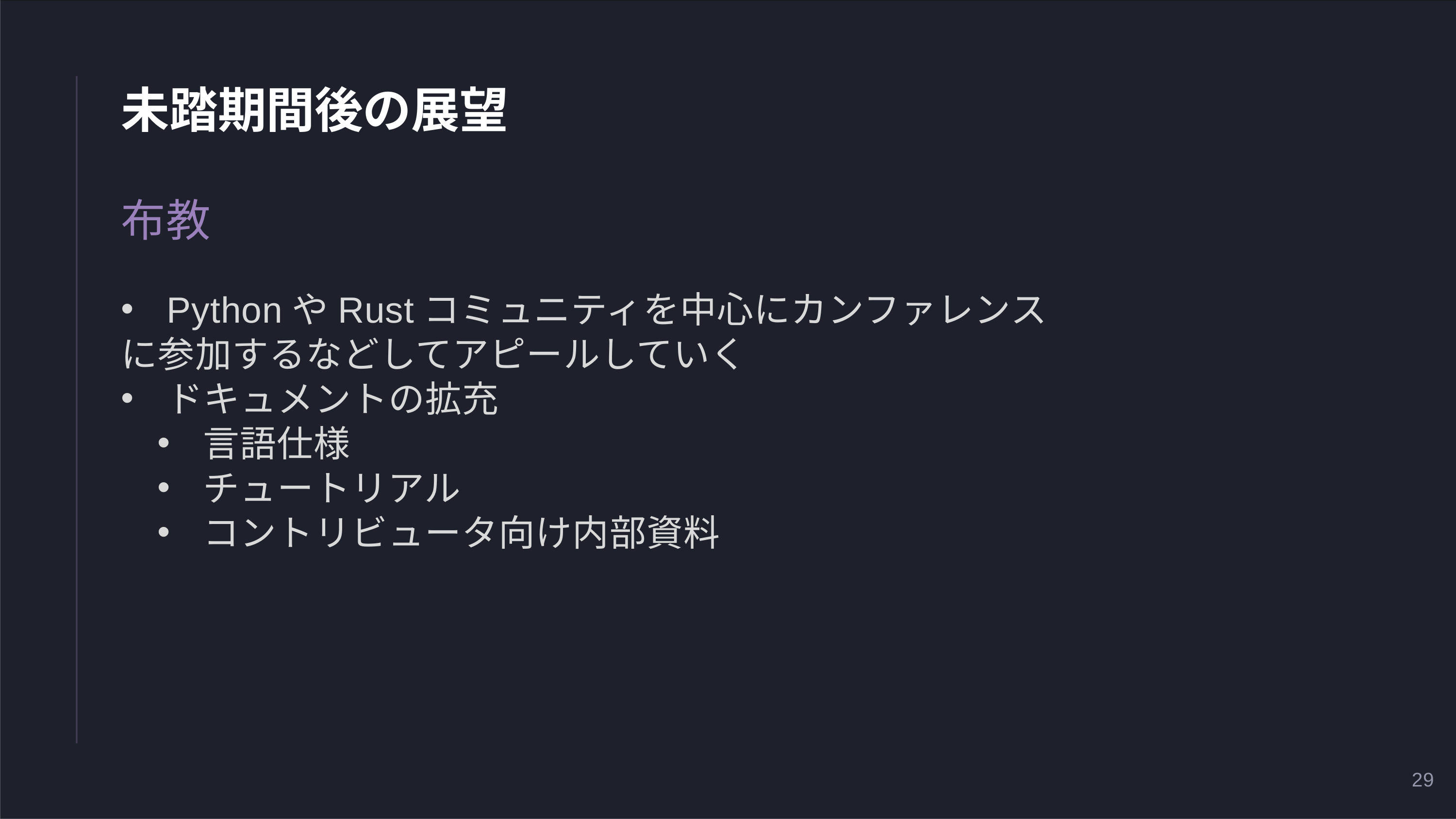

# 未踏期間後の展望
布教

PythonやRustコミュニティを中心にカンファレンス
に参加するなどしてアピールしていく
ドキュメントの拡充
言語仕様
チュートリアル
コントリビュータ向け内部資料

29